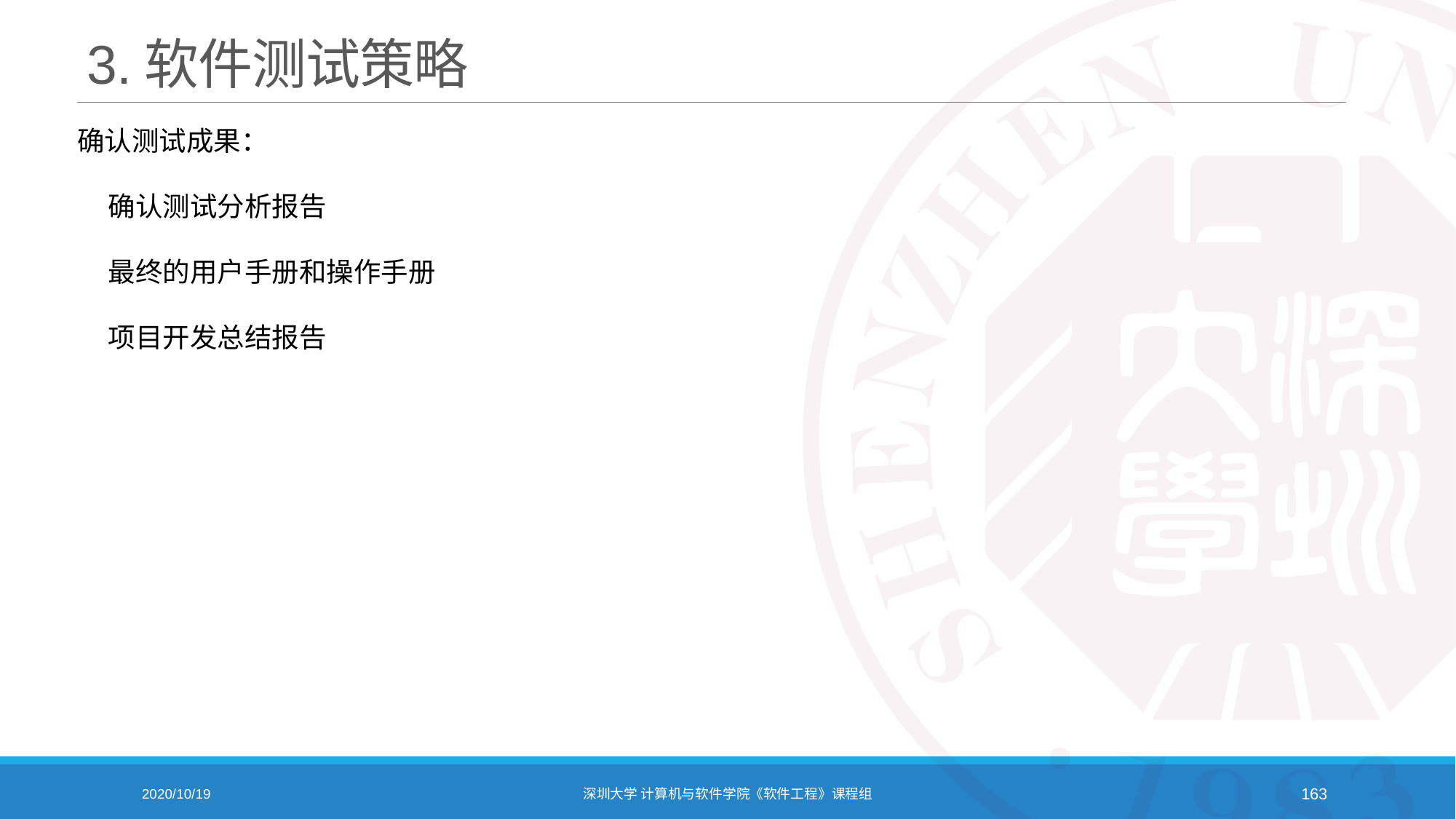

# 3.软件测试策略
确认测试成果：

    确认测试分析报告

    最终的用户手册和操作手册

    项目开发总结报告
2020/10/19
深圳大学 计算机与软件学院《软件工程》课程组
163